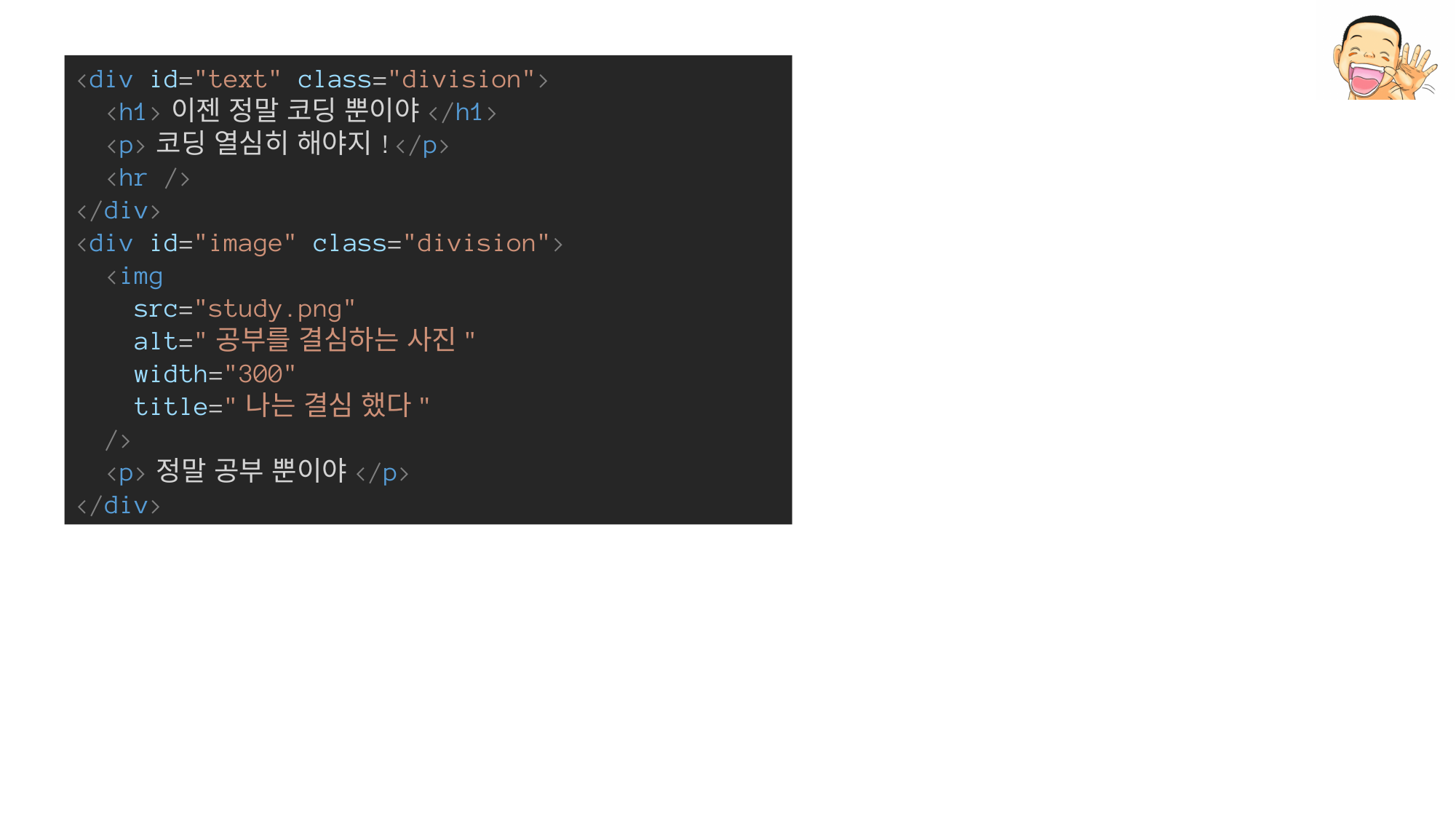

<div id="text" class="division">
  <h1>이젠 정말 코딩 뿐이야</h1>
  <p>코딩 열심히 해야지!</p>
  <hr />
</div>
<div id="image" class="division">
  <img
    src="study.png"
    alt="공부를 결심하는 사진"
    width="300"
    title="나는 결심 했다"
  />
  <p>정말 공부 뿐이야</p>
</div>